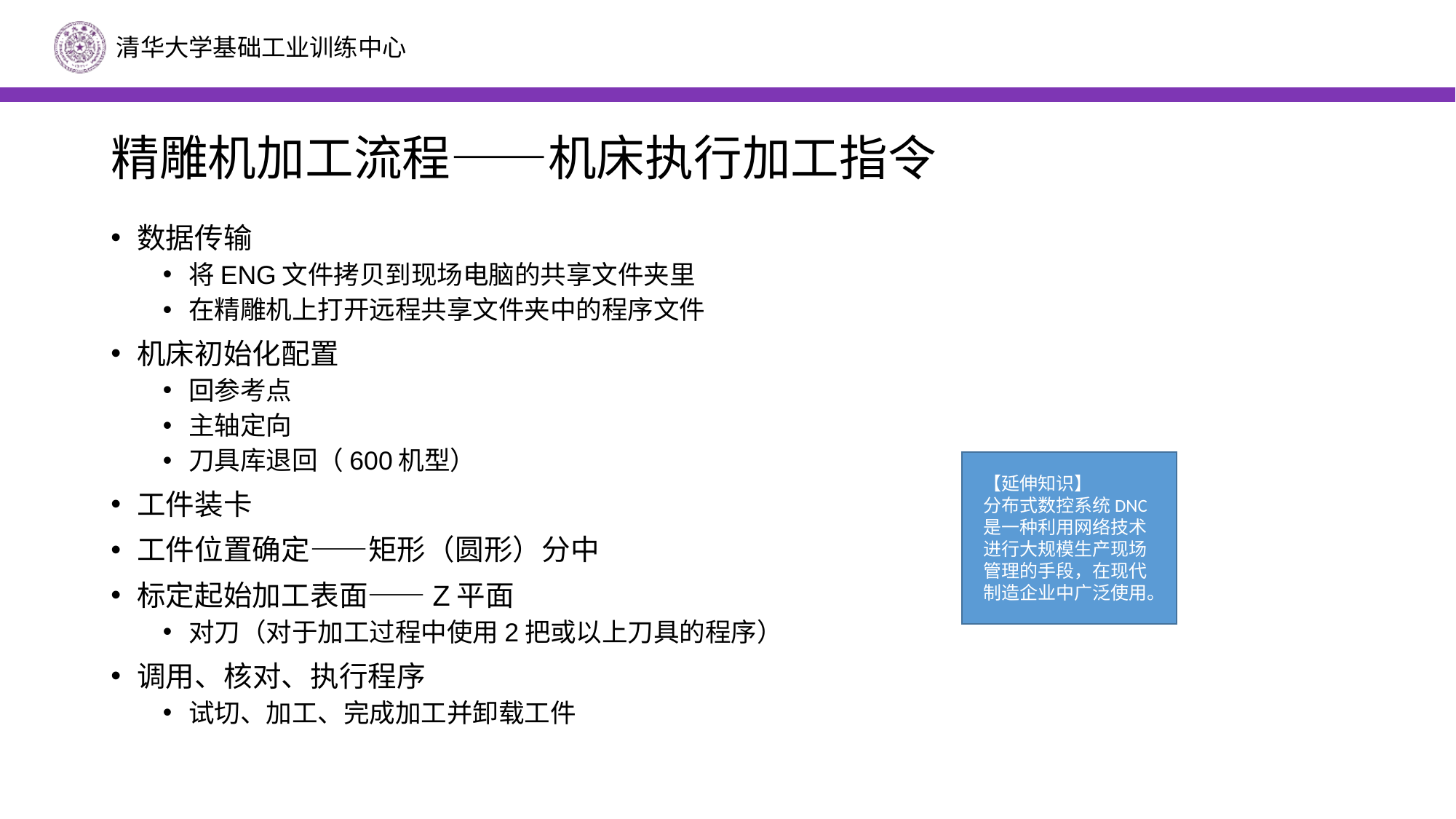

# 精雕机加工流程——机床执行加工指令
数据传输
将ENG文件拷贝到现场电脑的共享文件夹里
在精雕机上打开远程共享文件夹中的程序文件
机床初始化配置
回参考点
主轴定向
刀具库退回（600机型）
工件装卡
工件位置确定——矩形（圆形）分中
标定起始加工表面——Z平面
对刀（对于加工过程中使用2把或以上刀具的程序）
调用、核对、执行程序
试切、加工、完成加工并卸载工件

【延伸知识】
分布式数控系统DNC是一种利用网络技术进行大规模生产现场管理的手段，在现代制造企业中广泛使用。